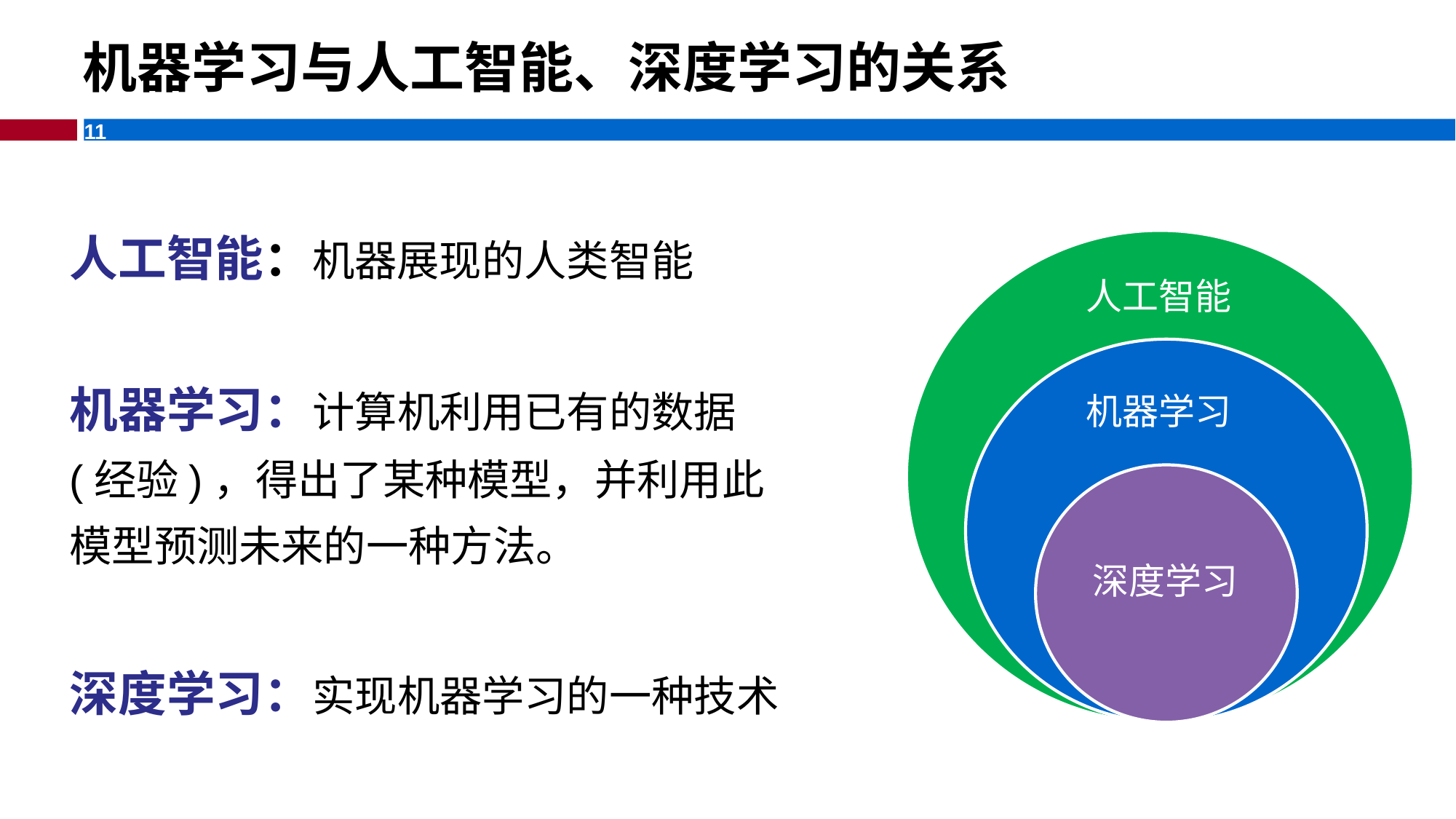

机器学习与人工智能、深度学习的关系
人工智能：机器展现的人类智能

机器学习：计算机利用已有的数据(经验)，得出了某种模型，并利用此模型预测未来的一种方法。

深度学习：实现机器学习的一种技术

人工智能

机器学习

深度学习